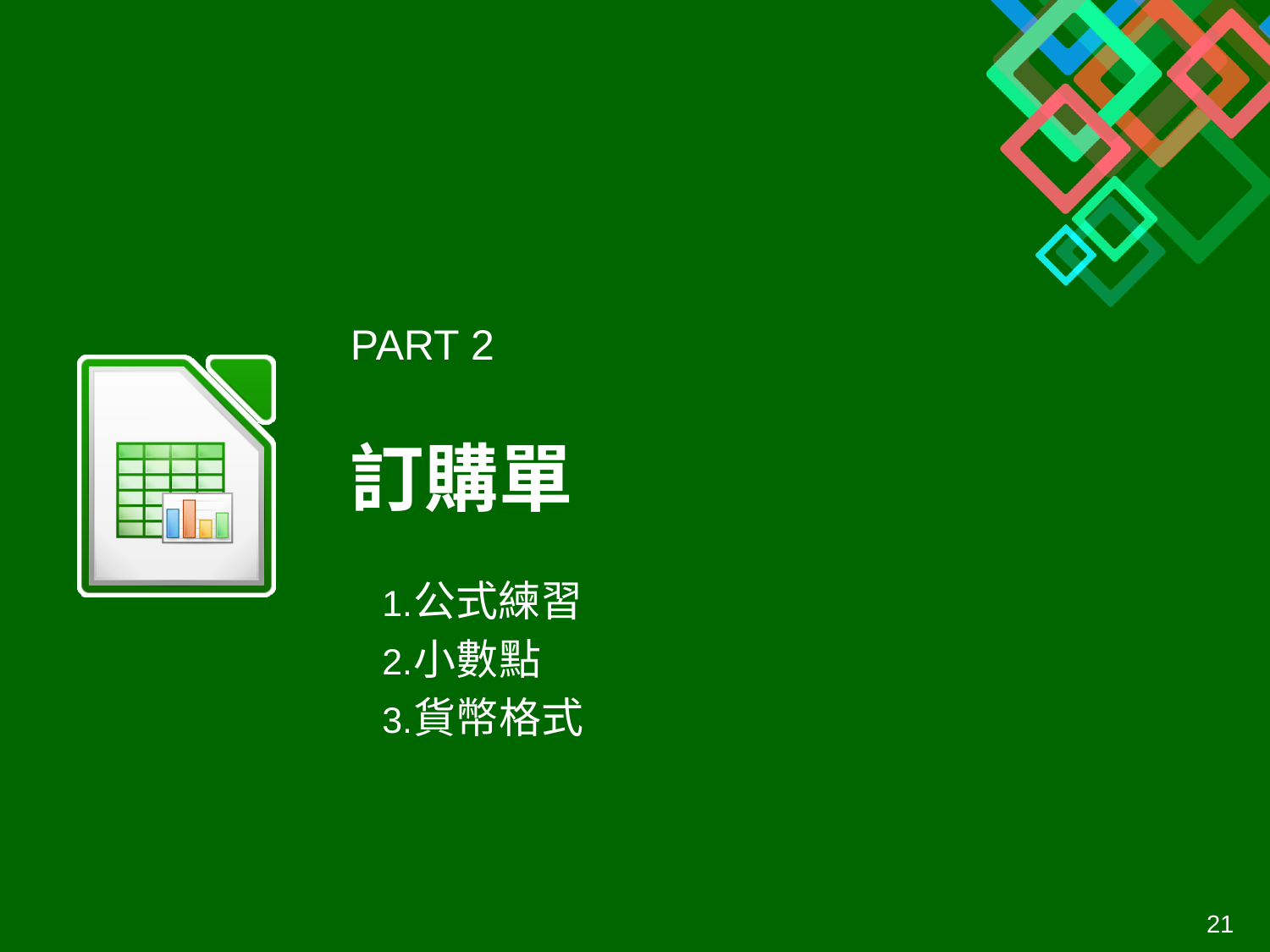

PART 2
# 訂購單
公式練習
小數點
貨幣格式
21